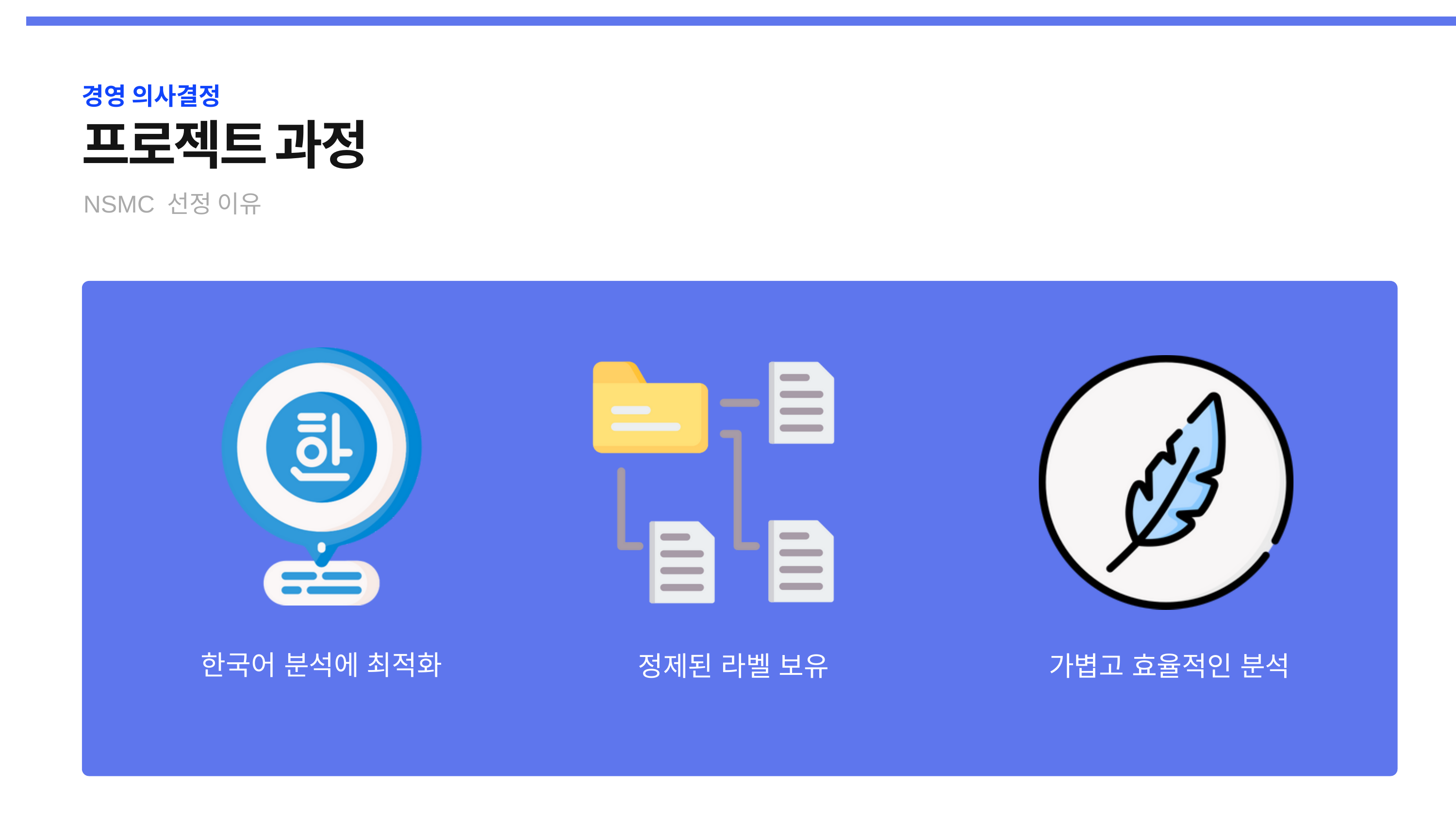

경영 의사결정

프로젝트 과정

NSMC 선정 이유

한국어 분석에 최적화

정제된 라벨 보유

가볍고 효율적인 분석